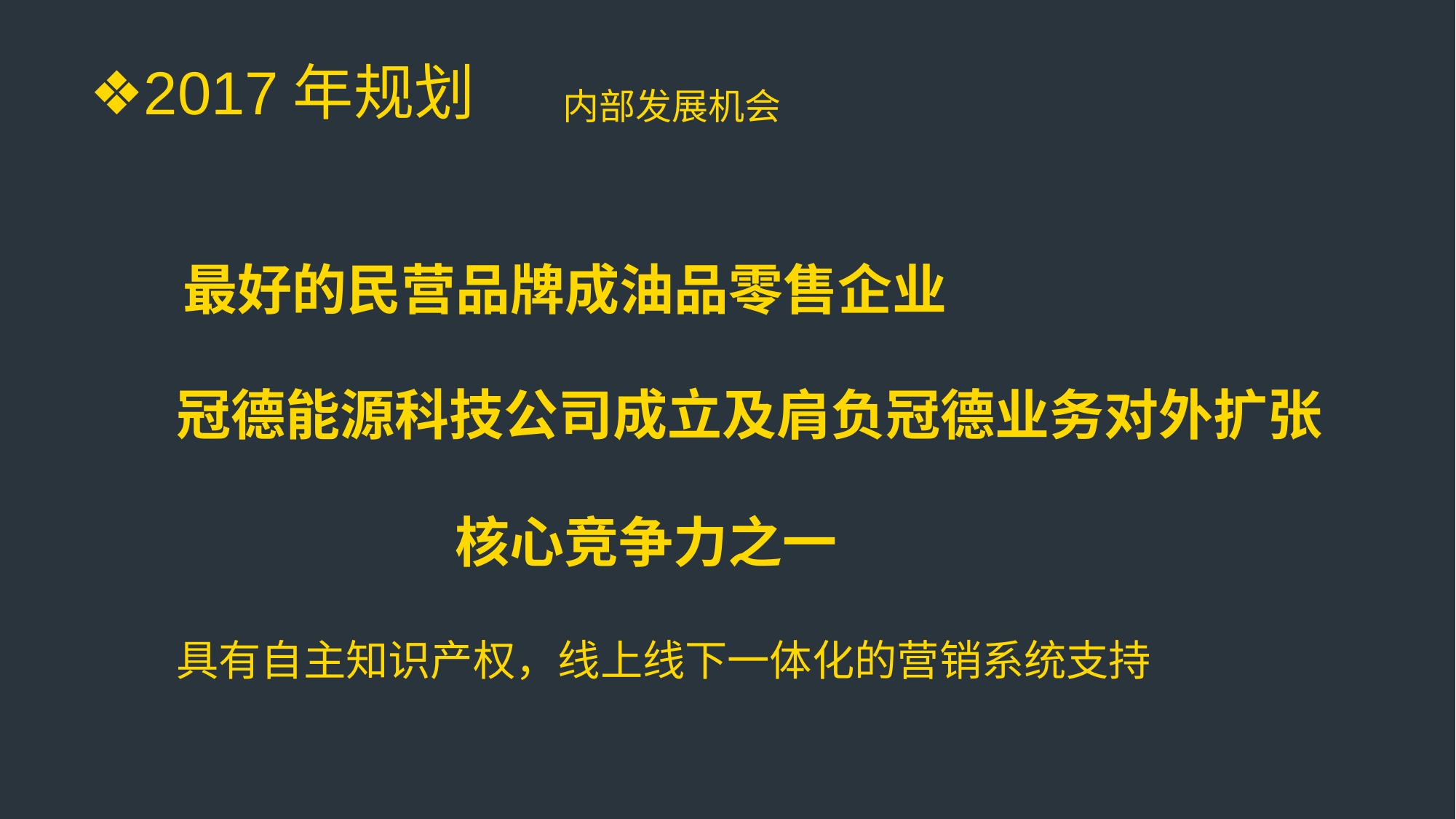

❖2017年规划
内部发展机会
最好的民营品牌成油品零售企业
冠德能源科技公司成立及肩负冠德业务对外扩张
核心竞争力之一
具有自主知识产权，线上线下一体化的营销系统支持